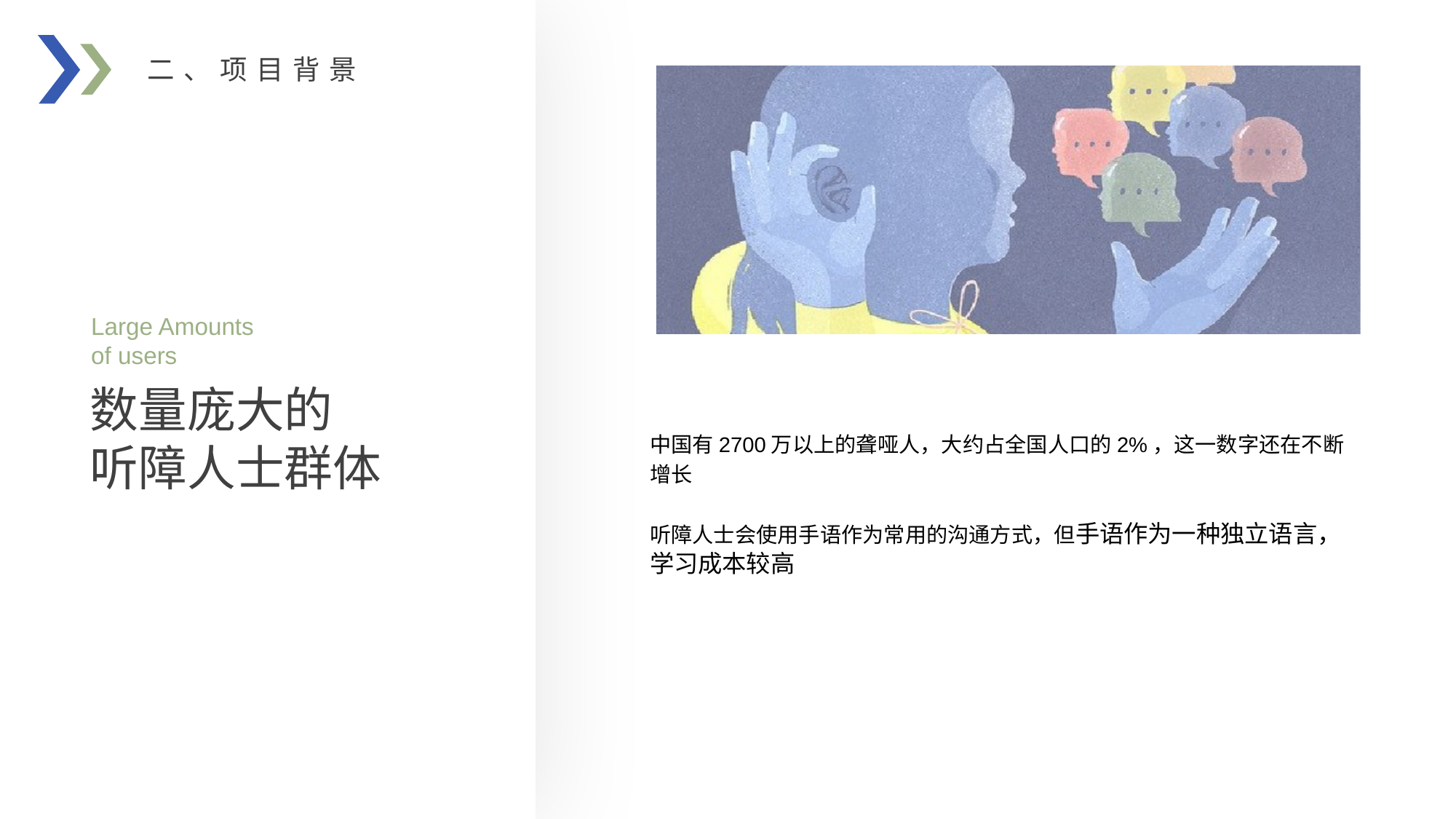

二、项目背景

Large Amounts
of users
数量庞大的
听障人士群体
中国有2700万以上的聋哑人，大约占全国人口的2%，这一数字还在不断增长

听障人士会使用手语作为常用的沟通方式，但手语作为一种独立语言，学习成本较高